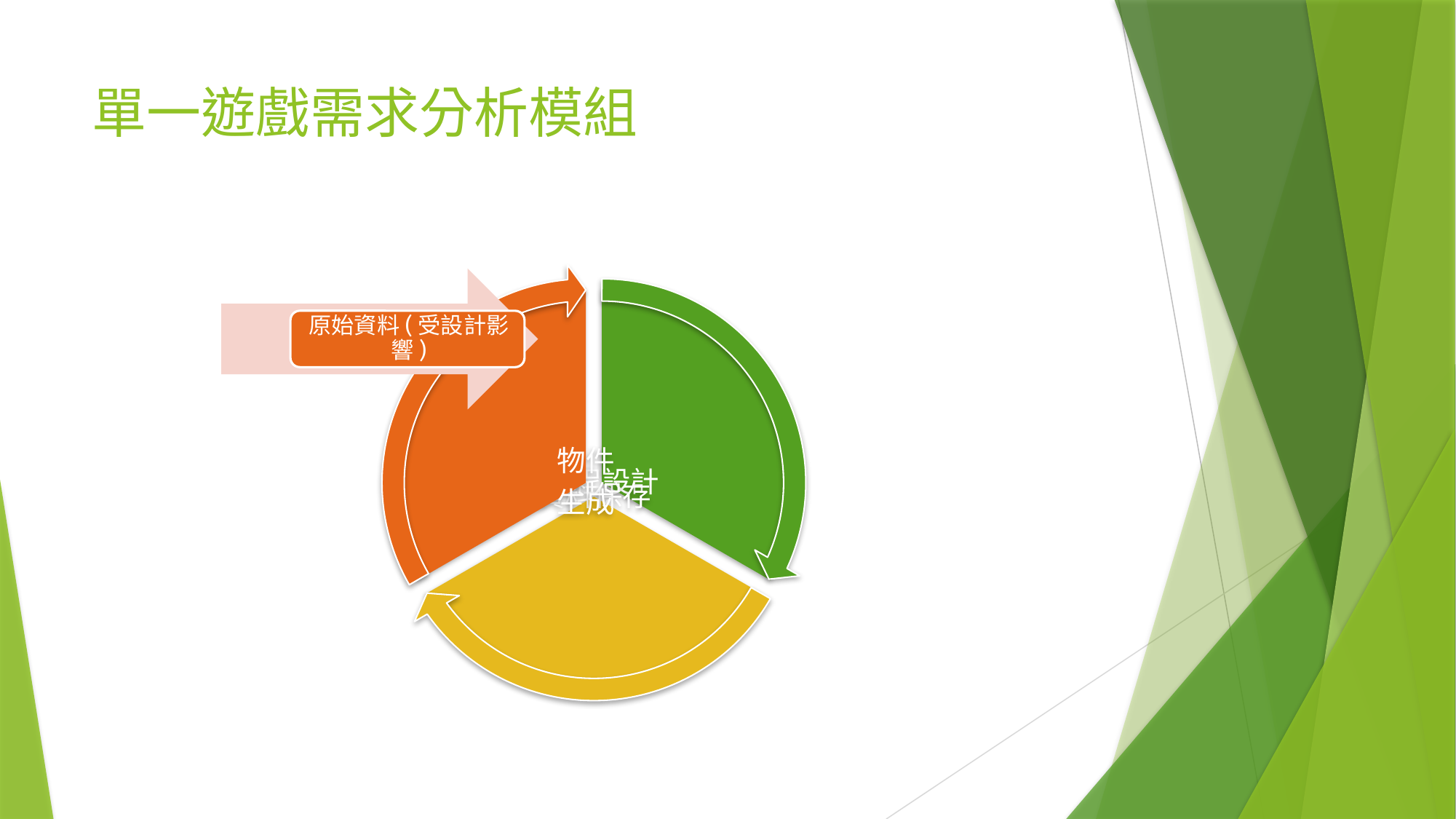

# 單一遊戲需求分析模組
流程設計
資料保存
物件
生成
原始資料(受設計影響)